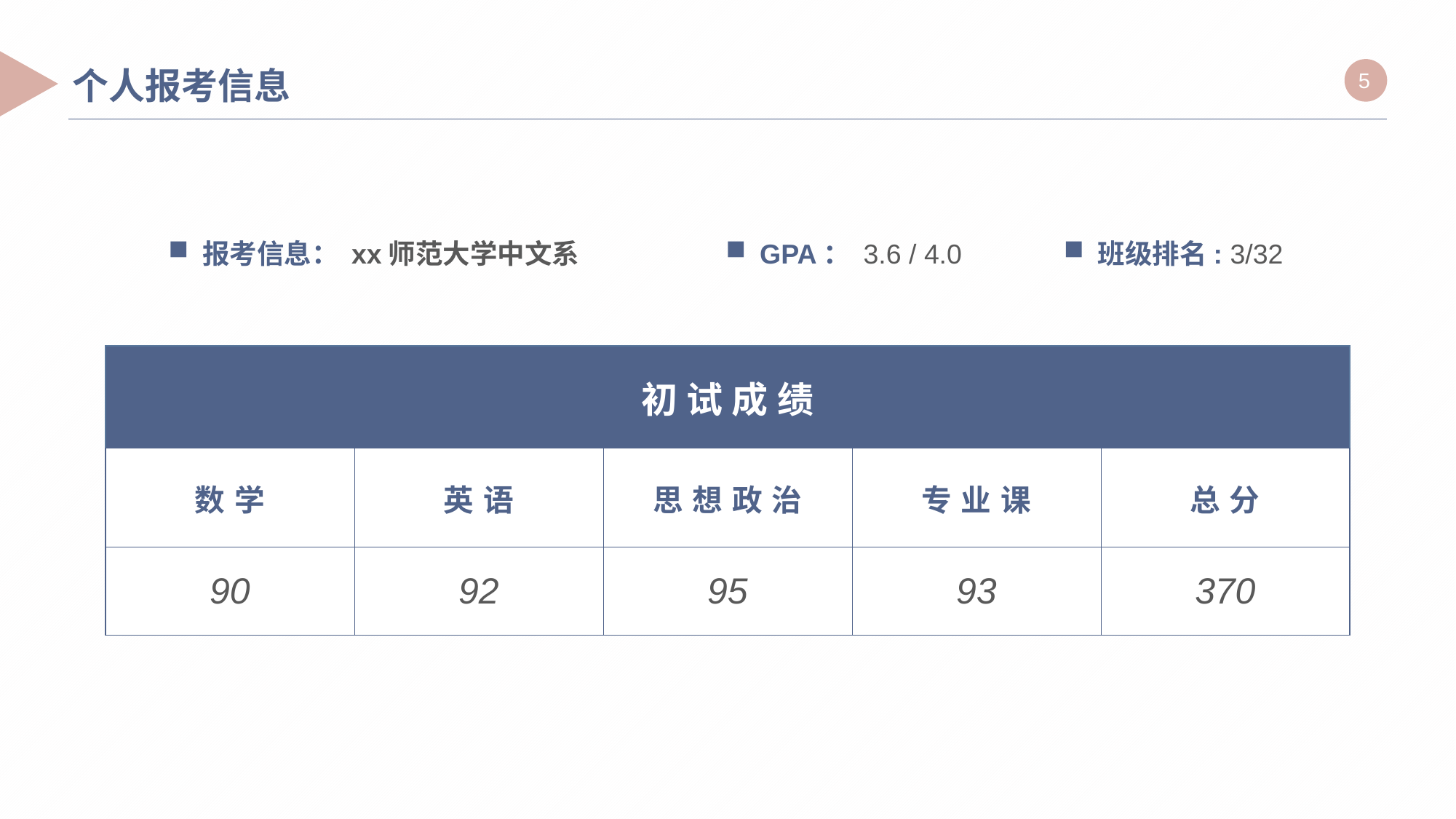

个人报考信息
报考信息： xx师范大学中文系
GPA： 3.6 / 4.0
班级排名: 3/32
| 初试成绩 |  |  |  |  |
| --- | --- | --- | --- | --- |
| 数学 | 英语 | 思想政治 | 专业课 | 总分 |
| 90 | 92 | 95 | 93 | 370 |